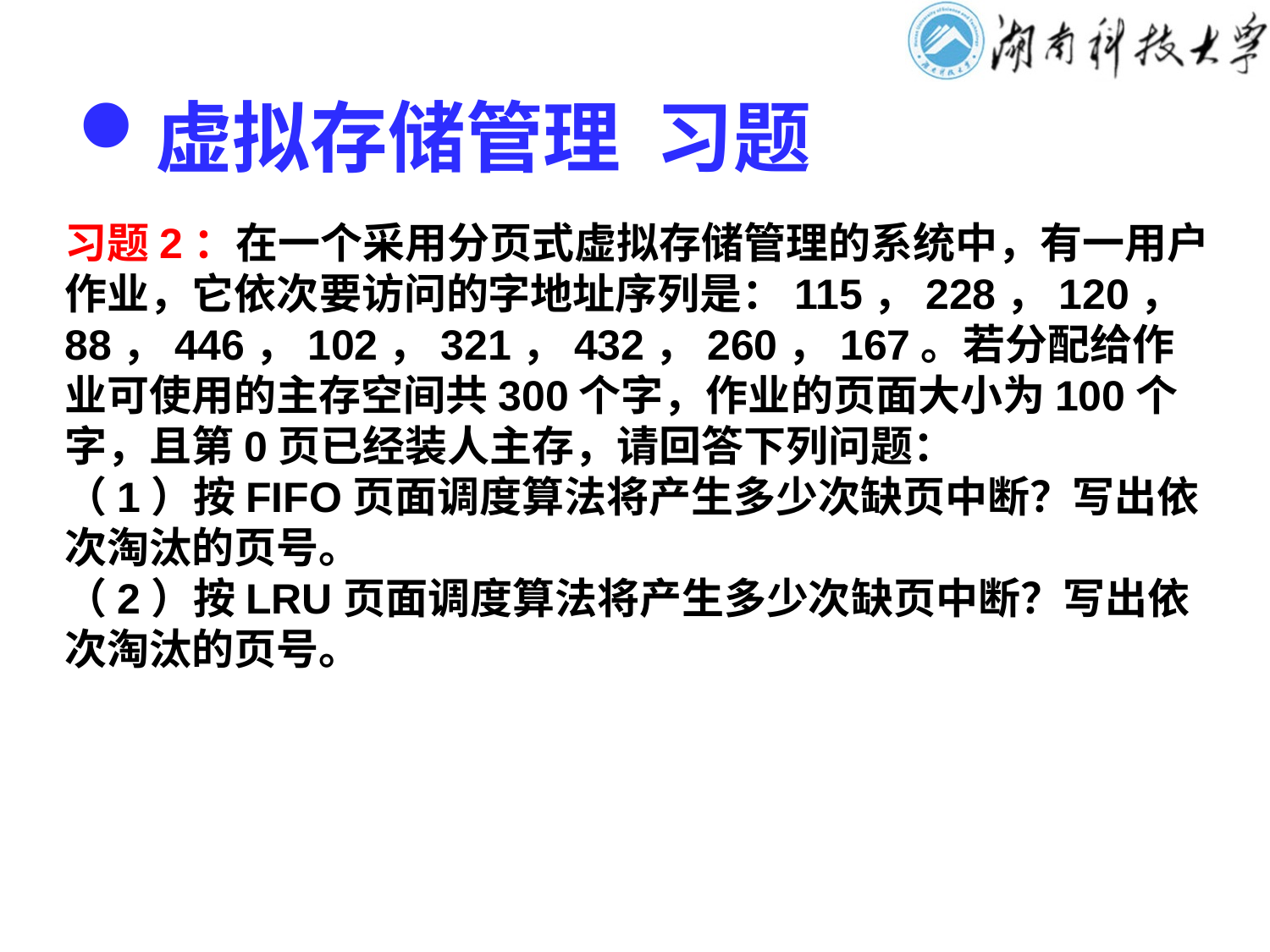

# 虚拟存储管理  习题
习题2：在一个采用分页式虚拟存储管理的系统中，有一用户作业，它依次要访问的字地址序列是：115，228，120，88，446，102，321，432，260，167。若分配给作业可使用的主存空间共300个字，作业的页面大小为100个字，且第0页已经装人主存，请回答下列问题：
（1）按FIFO页面调度算法将产生多少次缺页中断？写出依次淘汰的页号。
（2）按LRU页面调度算法将产生多少次缺页中断？写出依次淘汰的页号。